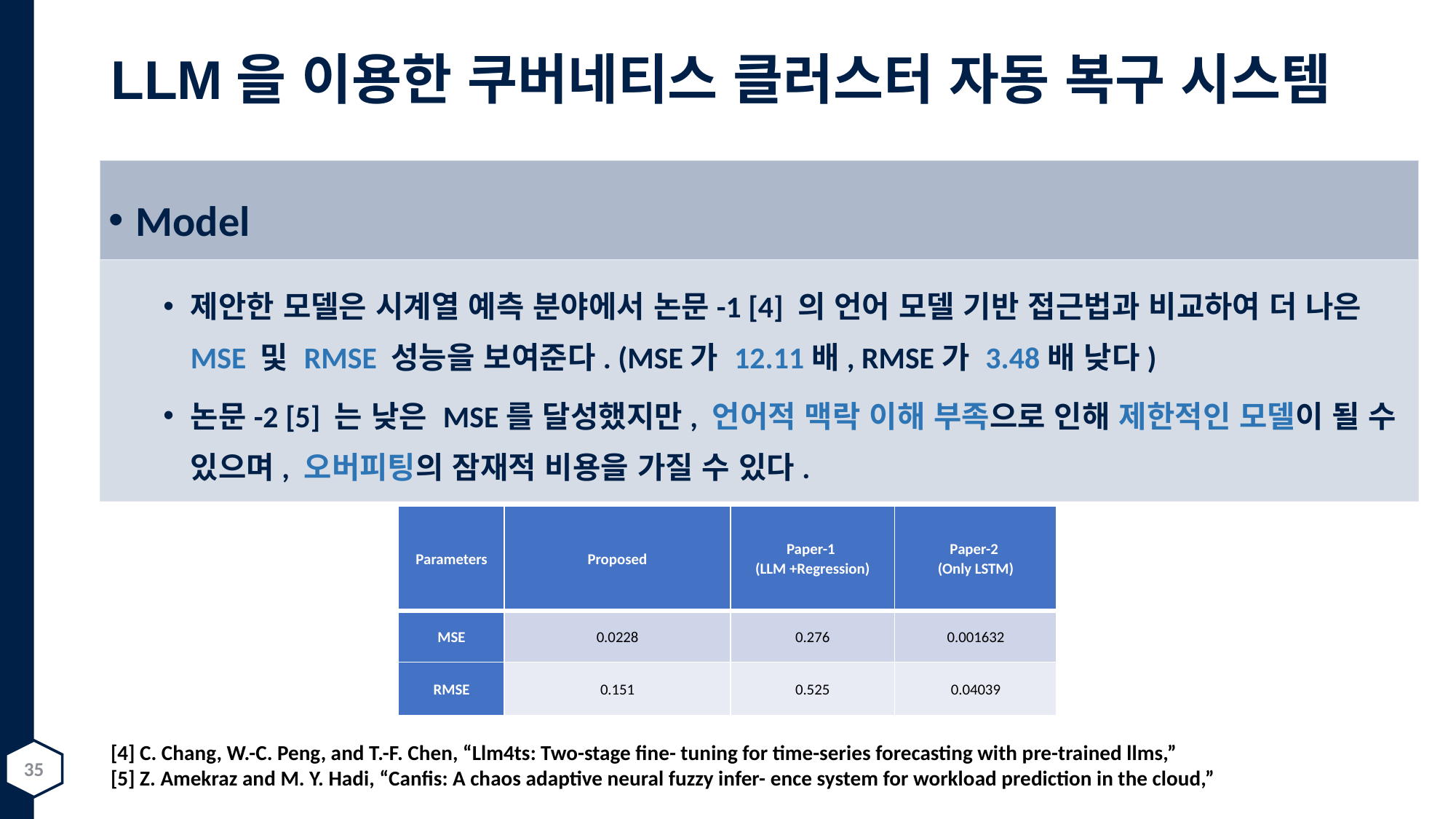

# LLM을 이용한 쿠버네티스 클러스터 자동 복구 시스템
Model
제안한 모델은 시계열 예측 분야에서 논문-1 [4] 의 언어 모델 기반 접근법과 비교하여 더 나은 MSE 및 RMSE 성능을 보여준다. (MSE가 12.11배, RMSE가 3.48배 낮다)
논문-2 [5] 는 낮은 MSE를 달성했지만, 언어적 맥락 이해 부족으로 인해 제한적인 모델이 될 수 있으며, 오버피팅의 잠재적 비용을 가질 수 있다.
| Parameters | Proposed | Paper-1 (LLM +Regression) | Paper-2 (Only LSTM) |
| --- | --- | --- | --- |
| MSE | 0.0228 | 0.276 | 0.001632 |
| RMSE | 0.151 | 0.525 | 0.04039 |
[4] C. Chang, W.-C. Peng, and T.-F. Chen, “Llm4ts: Two-stage fine- tuning for time-series forecasting with pre-trained llms,”
[5] Z. Amekraz and M. Y. Hadi, “Canfis: A chaos adaptive neural fuzzy infer- ence system for workload prediction in the cloud,”
35